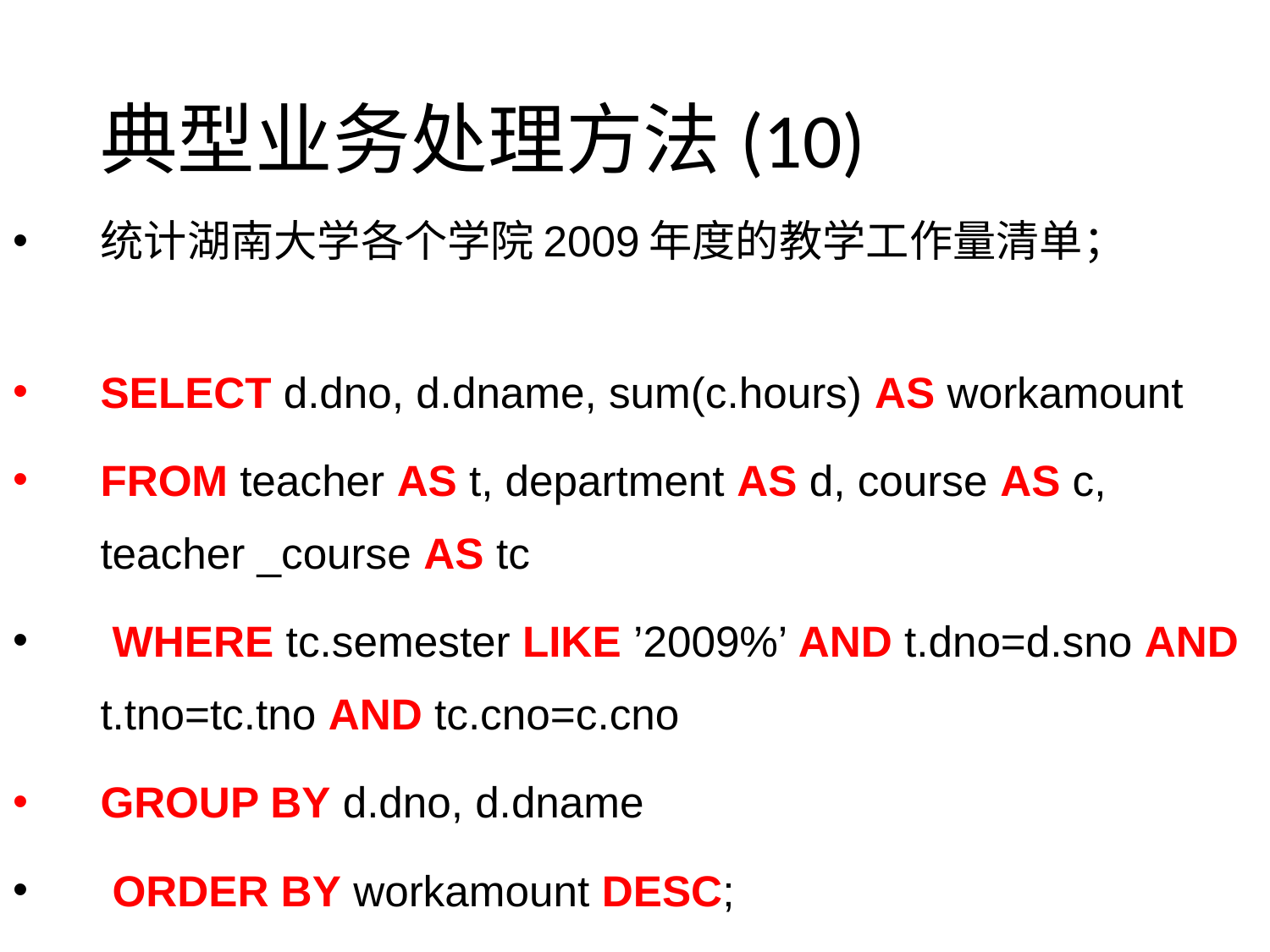

# 典型业务处理方法(10)
统计湖南大学各个学院2009年度的教学工作量清单；

SELECT d.dno, d.dname, sum(c.hours) AS workamount
FROM teacher AS t, department AS d, course AS c, teacher _course AS tc
 WHERE tc.semester LIKE ’2009%’ AND t.dno=d.sno AND t.tno=tc.tno AND tc.cno=c.cno
GROUP BY d.dno, d.dname
 ORDER BY workamount DESC;